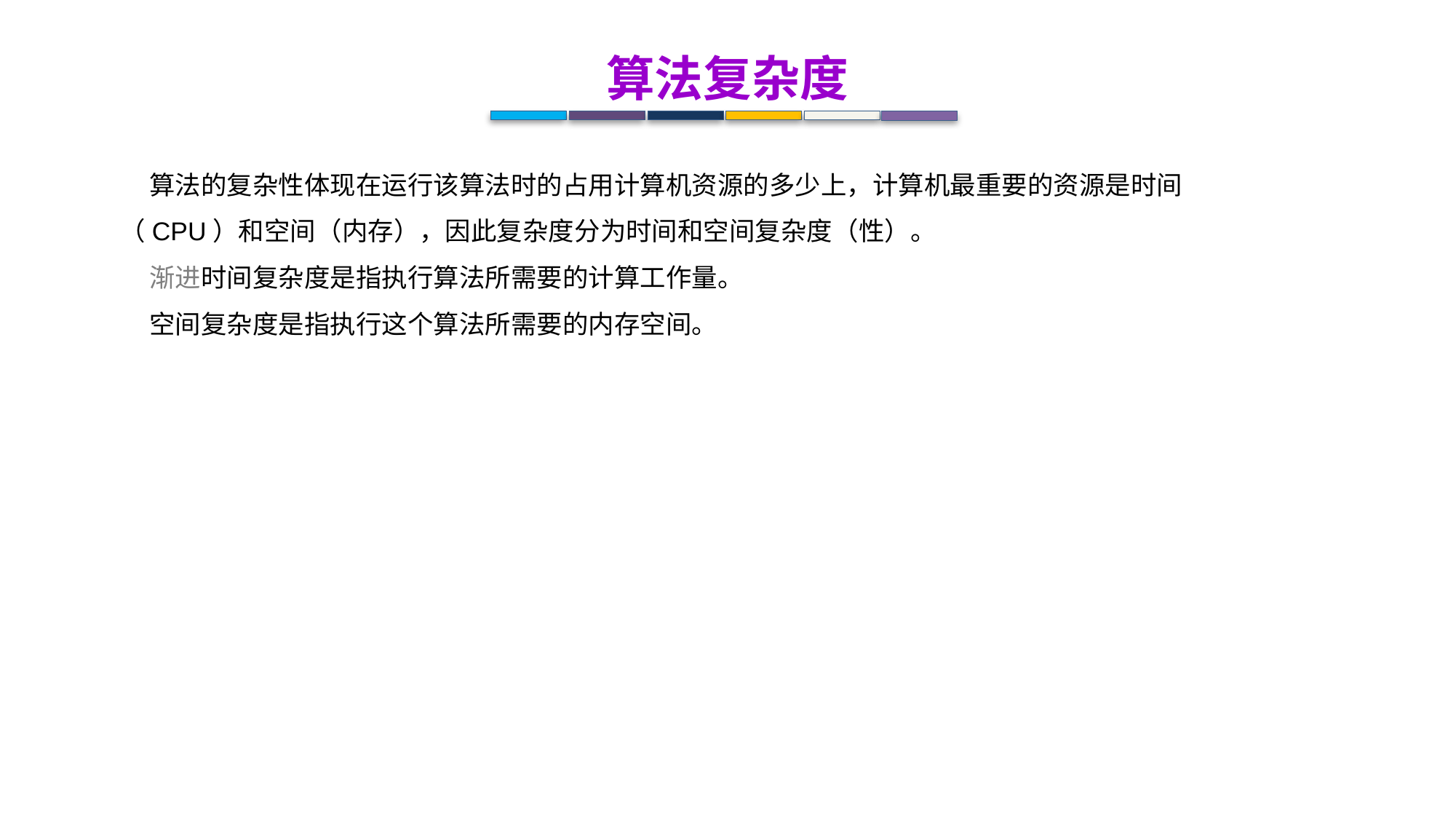

算法复杂度

    算法的复杂性体现在运行该算法时的占用计算机资源的多少上，计算机最重要的资源是时间（CPU）和空间（内存），因此复杂度分为时间和空间复杂度（性）。
    渐进时间复杂度是指执行算法所需要的计算工作量。
    空间复杂度是指执行这个算法所需要的内存空间。